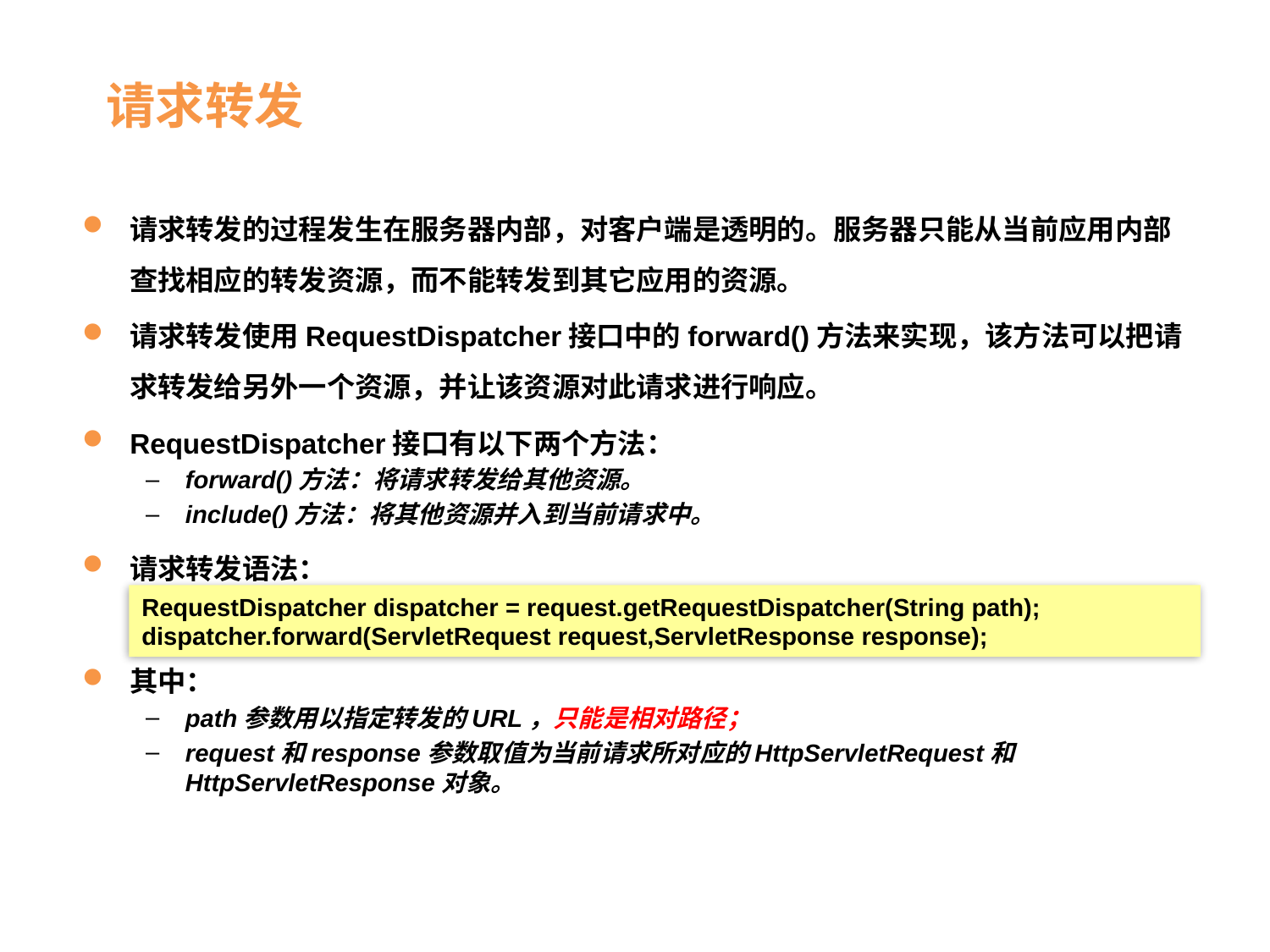

# 请求转发
请求转发的过程发生在服务器内部，对客户端是透明的。服务器只能从当前应用内部查找相应的转发资源，而不能转发到其它应用的资源。
请求转发使用RequestDispatcher接口中的forward()方法来实现，该方法可以把请求转发给另外一个资源，并让该资源对此请求进行响应。
RequestDispatcher接口有以下两个方法：
forward()方法：将请求转发给其他资源。
include()方法：将其他资源并入到当前请求中。
请求转发语法：

其中：
path参数用以指定转发的URL，只能是相对路径；
request和response参数取值为当前请求所对应的HttpServletRequest和HttpServletResponse对象。
RequestDispatcher dispatcher = request.getRequestDispatcher(String path);
dispatcher.forward(ServletRequest request,ServletResponse response);